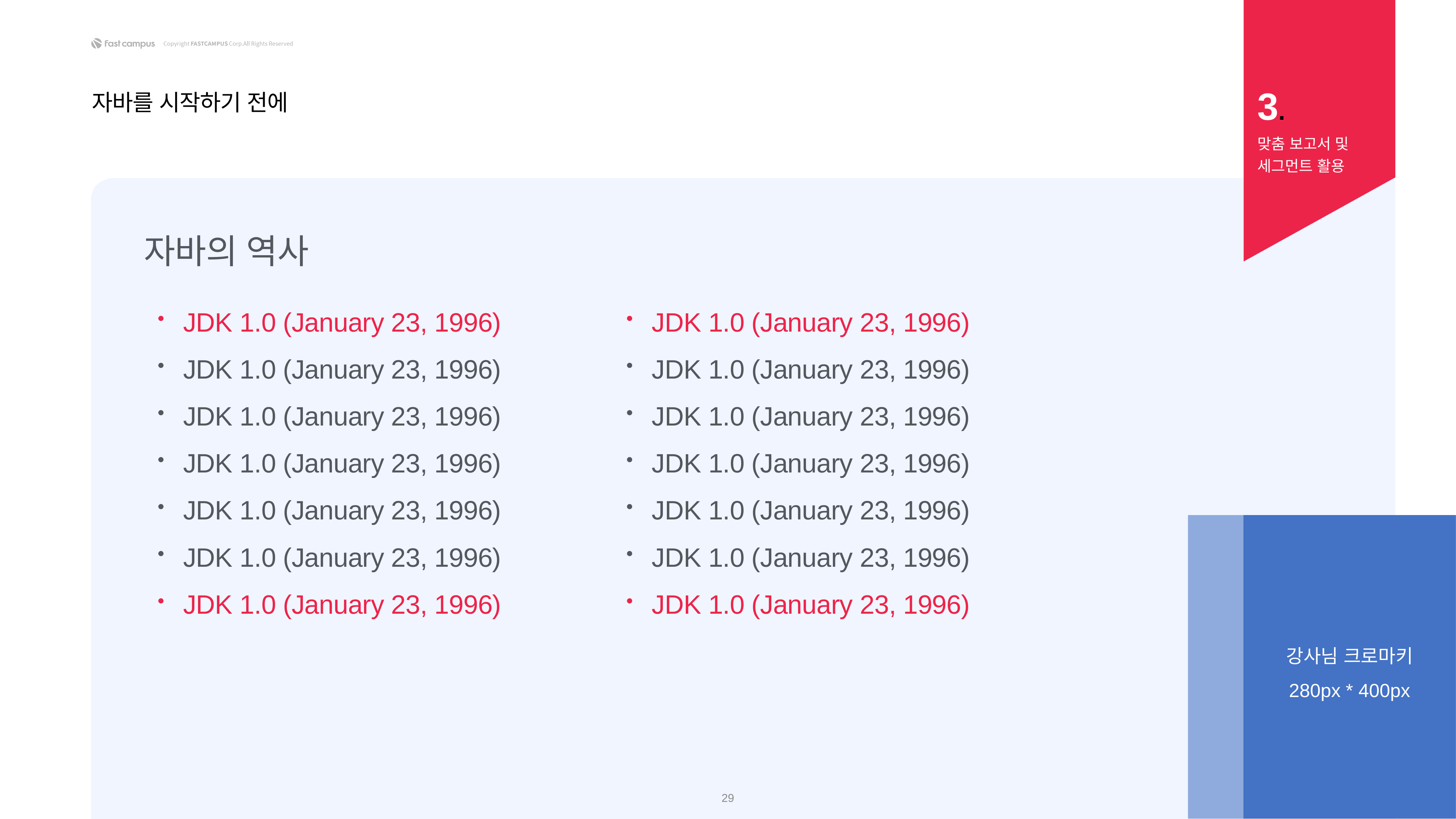

3.
자바를 시작하기 전에
맞춤 보고서 및
세그먼트 활용
자바의 역사
JDK 1.0 (January 23, 1996)
JDK 1.0 (January 23, 1996)
JDK 1.0 (January 23, 1996)
JDK 1.0 (January 23, 1996)
JDK 1.0 (January 23, 1996)
JDK 1.0 (January 23, 1996)
JDK 1.0 (January 23, 1996)
JDK 1.0 (January 23, 1996)
JDK 1.0 (January 23, 1996)
JDK 1.0 (January 23, 1996)
JDK 1.0 (January 23, 1996)
JDK 1.0 (January 23, 1996)
JDK 1.0 (January 23, 1996)
JDK 1.0 (January 23, 1996)

강사님 크로마키
280px * 400px
29